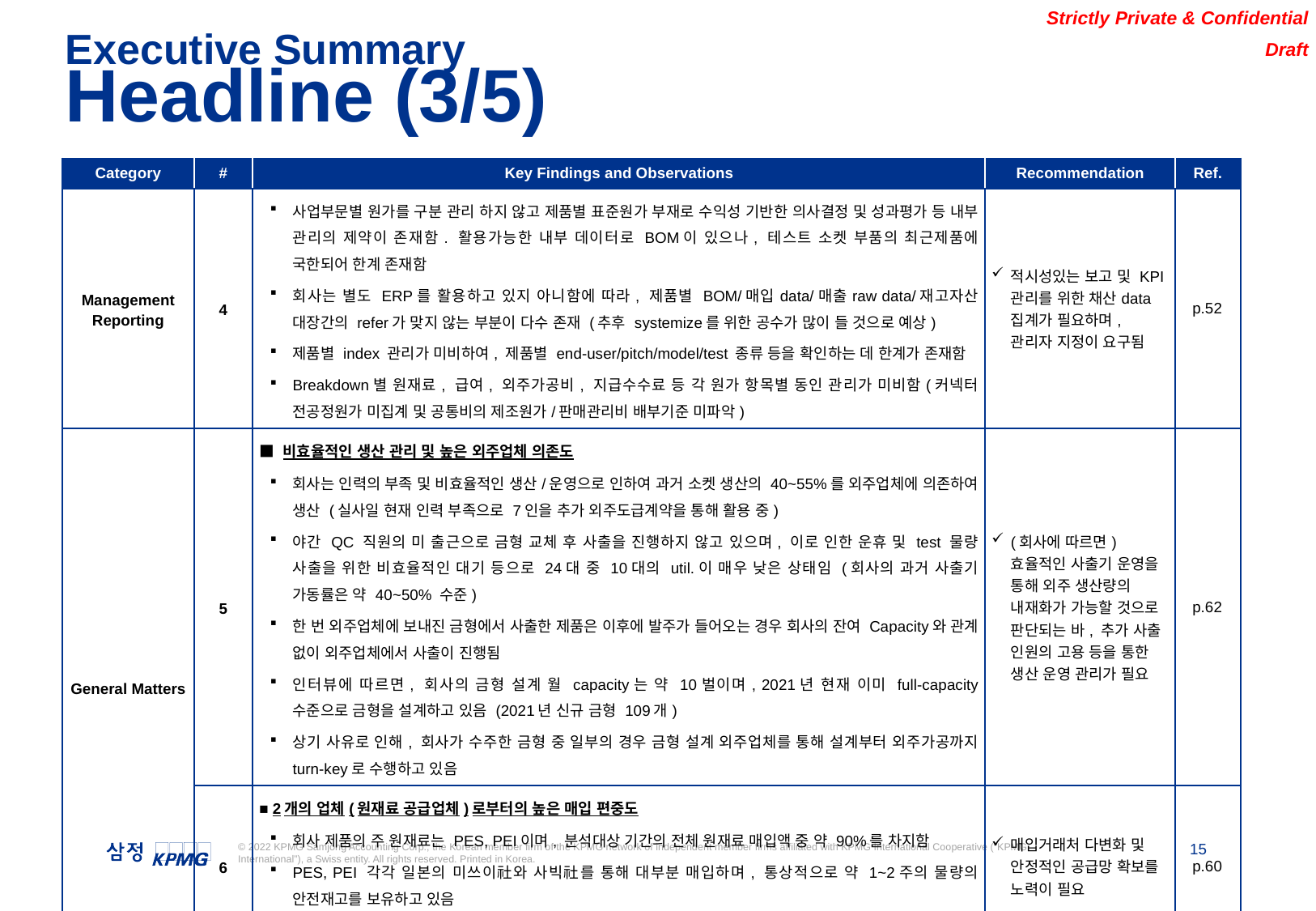

Executive Summary
Headline (3/5)
| Category | # | Key Findings and Observations | Recommendation | Ref. |
| --- | --- | --- | --- | --- |
| Management Reporting | 4 | 사업부문별 원가를 구분 관리 하지 않고 제품별 표준원가 부재로 수익성 기반한 의사결정 및 성과평가 등 내부 관리의 제약이 존재함. 활용가능한 내부 데이터로 BOM이 있으나, 테스트 소켓 부품의 최근제품에 국한되어 한계 존재함 회사는 별도 ERP를 활용하고 있지 아니함에 따라, 제품별 BOM/매입data/매출raw data/재고자산 대장간의 refer가 맞지 않는 부분이 다수 존재 (추후 systemize를 위한 공수가 많이 들 것으로 예상) 제품별 index 관리가 미비하여, 제품별 end-user/pitch/model/test 종류 등을 확인하는 데 한계가 존재함 Breakdown별 원재료, 급여, 외주가공비, 지급수수료 등 각 원가 항목별 동인 관리가 미비함(커넥터 전공정원가 미집계 및 공통비의 제조원가/판매관리비 배부기준 미파악) | 적시성있는 보고 및 KPI관리를 위한 채산data 집계가 필요하며, 관리자 지정이 요구됨 | p.52 |
| General Matters | 5 | ■ 비효율적인 생산 관리 및 높은 외주업체 의존도 회사는 인력의 부족 및 비효율적인 생산/운영으로 인하여 과거 소켓 생산의 40~55%를 외주업체에 의존하여 생산 (실사일 현재 인력 부족으로 7인을 추가 외주도급계약을 통해 활용 중) 야간 QC 직원의 미 출근으로 금형 교체 후 사출을 진행하지 않고 있으며, 이로 인한 운휴 및 test 물량 사출을 위한 비효율적인 대기 등으로 24대 중 10대의 util.이 매우 낮은 상태임 (회사의 과거 사출기 가동률은 약 40~50% 수준) 한 번 외주업체에 보내진 금형에서 사출한 제품은 이후에 발주가 들어오는 경우 회사의 잔여 Capacity와 관계 없이 외주업체에서 사출이 진행됨 인터뷰에 따르면, 회사의 금형 설계 월 capacity는 약 10벌이며, 2021년 현재 이미 full-capacity 수준으로 금형을 설계하고 있음 (2021년 신규 금형 109개) 상기 사유로 인해, 회사가 수주한 금형 중 일부의 경우 금형 설계 외주업체를 통해 설계부터 외주가공까지 turn-key로 수행하고 있음 | (회사에 따르면)효율적인 사출기 운영을 통해 외주 생산량의 내재화가 가능할 것으로 판단되는 바, 추가 사출 인원의 고용 등을 통한 생산 운영 관리가 필요 | p.62 |
|  | 6 | ■ 2개의 업체(원재료 공급업체)로부터의 높은 매입 편중도 회사 제품의 주 원재료는 PES, PEI이며, 분석대상 기간의 전체 원재료 매입액 중 약 90%를 차지함 PES, PEI 각각 일본의 미쓰이社와 사빅社를 통해 대부분 매입하며, 통상적으로 약 1~2주의 물량의 안전재고를 보유하고 있음 수급이 원활하지 않을 경우 원재료 확보까지의 Lead-time은 약 2달의 기간이 소요 | 매입거래처 다변화 및 안정적인 공급망 확보를 노력이 필요 | p.60 |